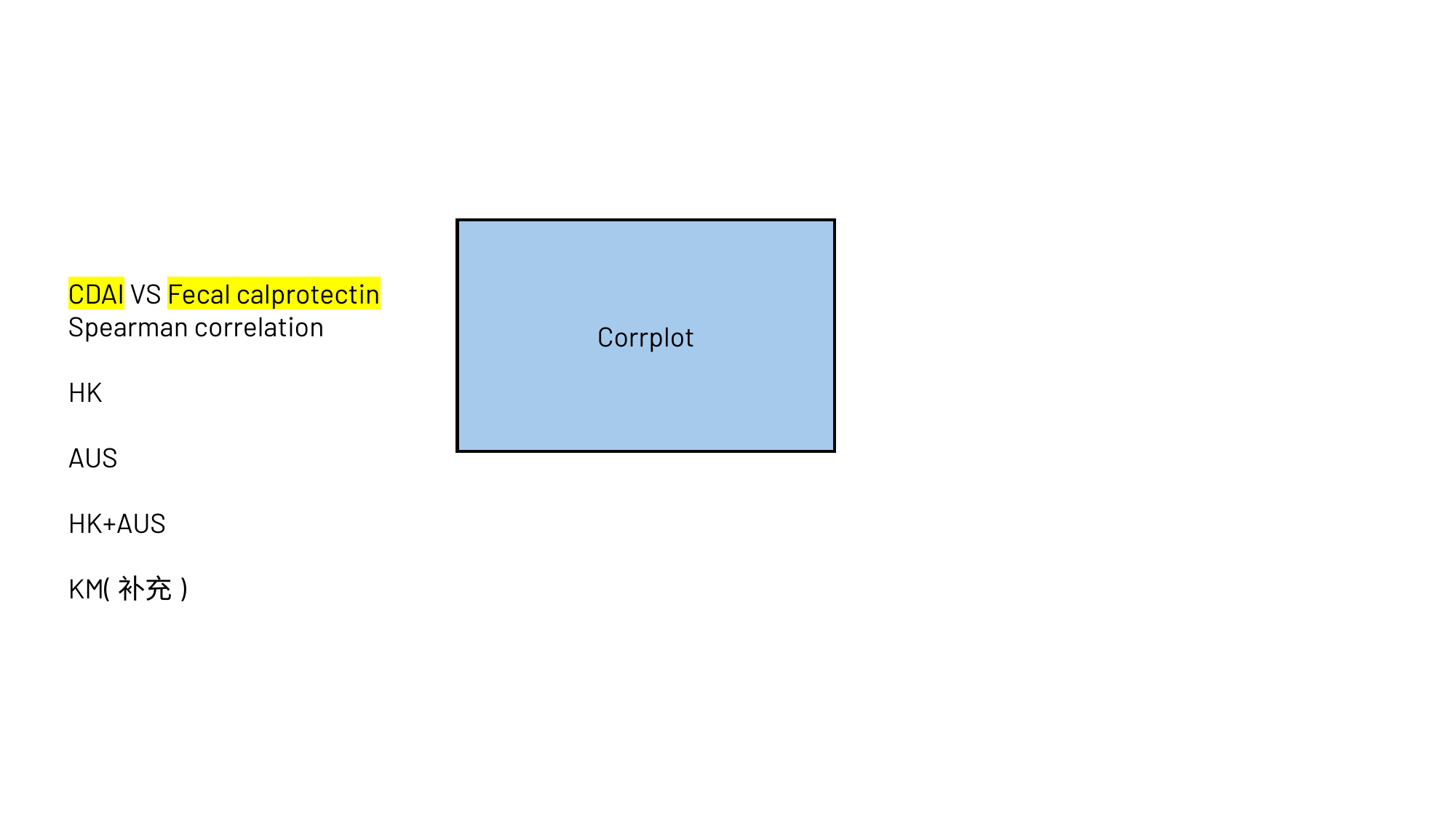

Corrplot
CDAI VS Fecal calprotectin
Spearman correlation

HK

AUS

HK+AUS

KM(补充)